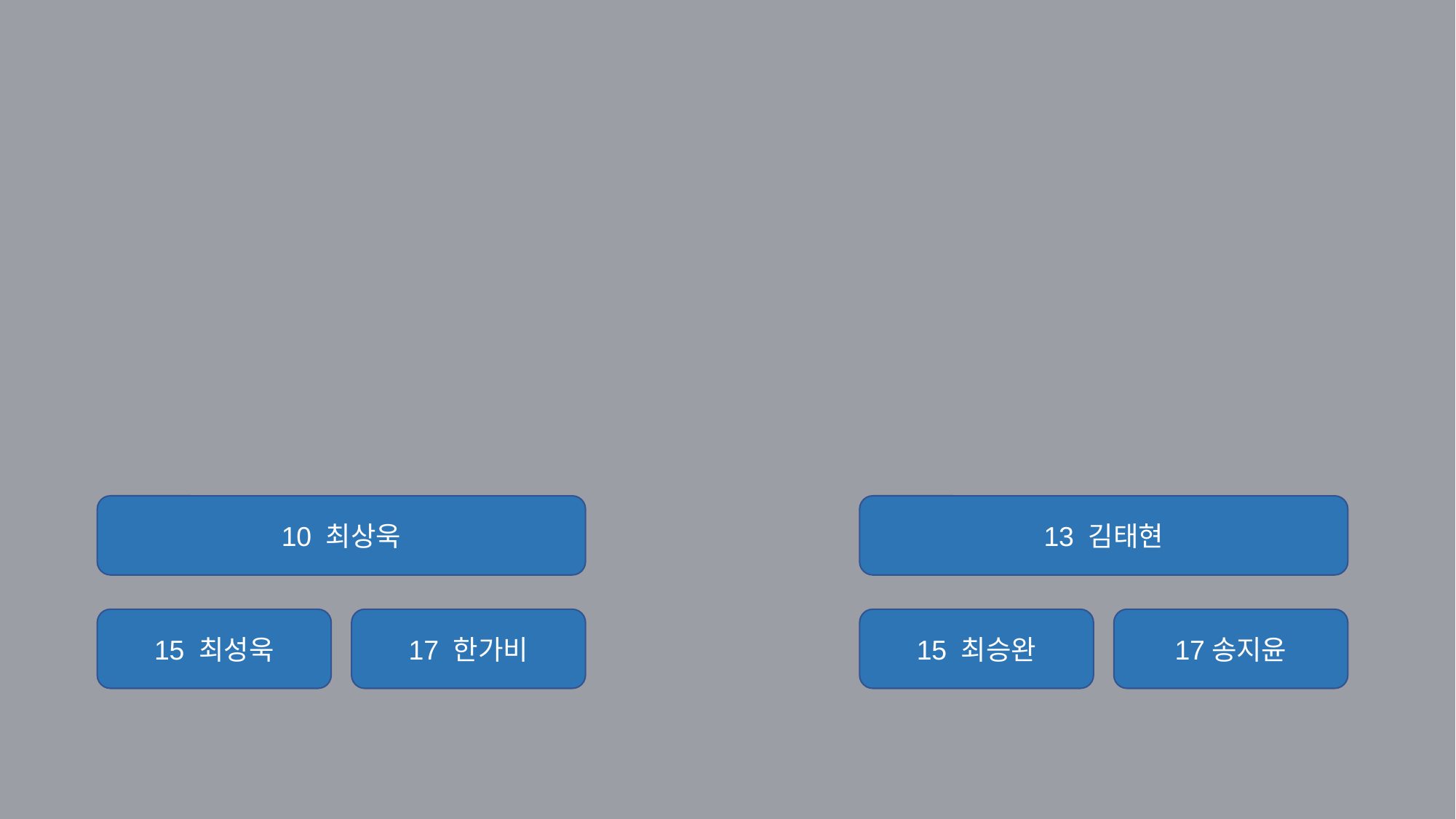

Work Division
H/W
S/W
10 최상욱
13 김태현
15 최성욱
17 한가비
15 최승완
17송지윤